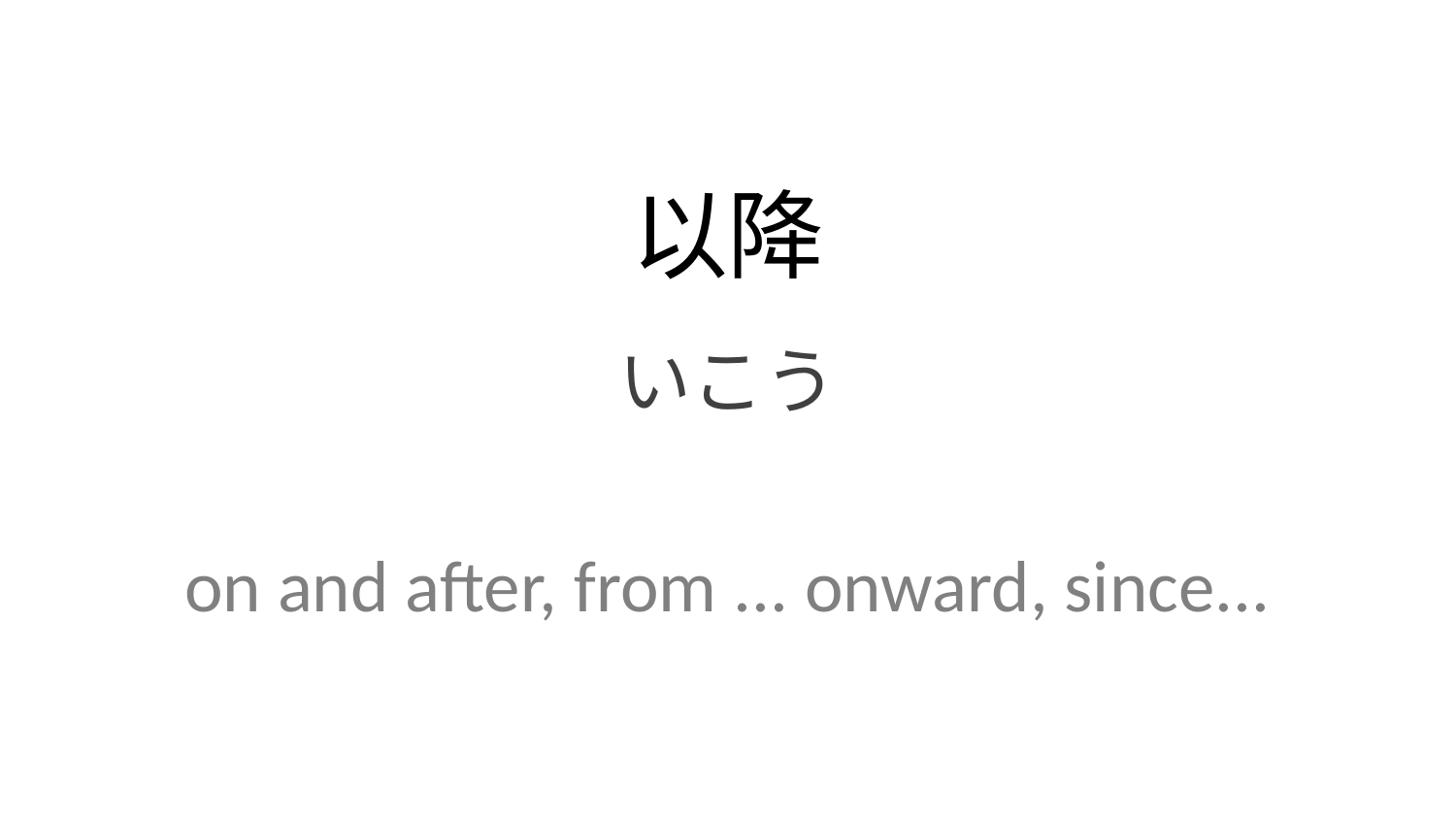

以降

いこう
on and after, from ... onward, since...